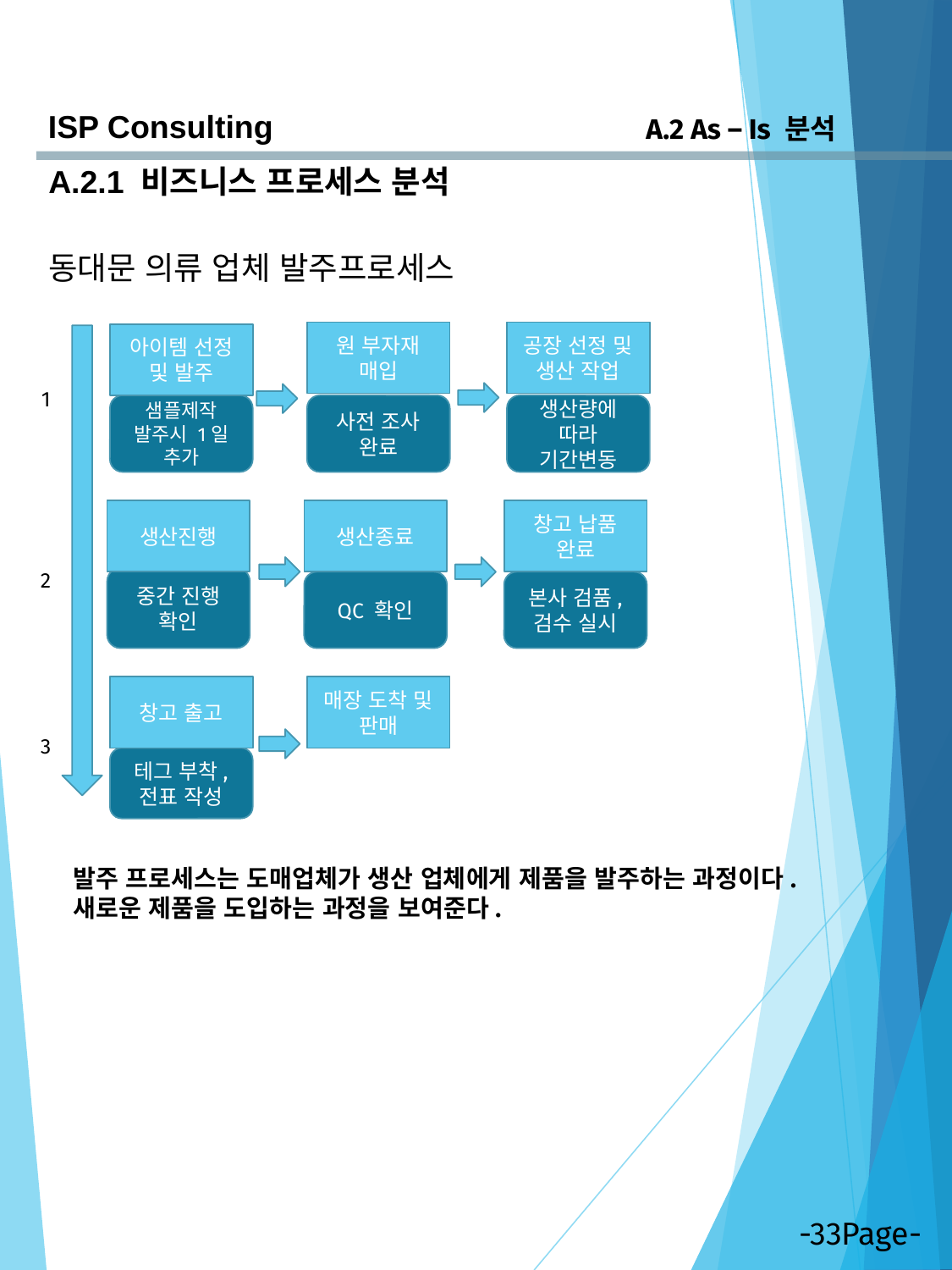

ISP Consulting
A.2 As – Is 분석
A.2.1 비즈니스 프로세스 분석
동대문 의류 업체 발주프로세스
원 부자재 매입
공장 선정 및 생산 작업
아이템 선정 및 발주
1

샘플제작 발주시 1일 추가
사전 조사 완료
생산량에 따라 기간변동
생산진행
생산종료
창고 납품 완료

2
중간 진행 확인
QC 확인
본사 검품, 검수 실시
창고 출고
매장 도착 및 판매
3

테그 부착, 전표 작성

발주 프로세스는 도매업체가 생산 업체에게 제품을 발주하는 과정이다.
새로운 제품을 도입하는 과정을 보여준다.
-33Page-